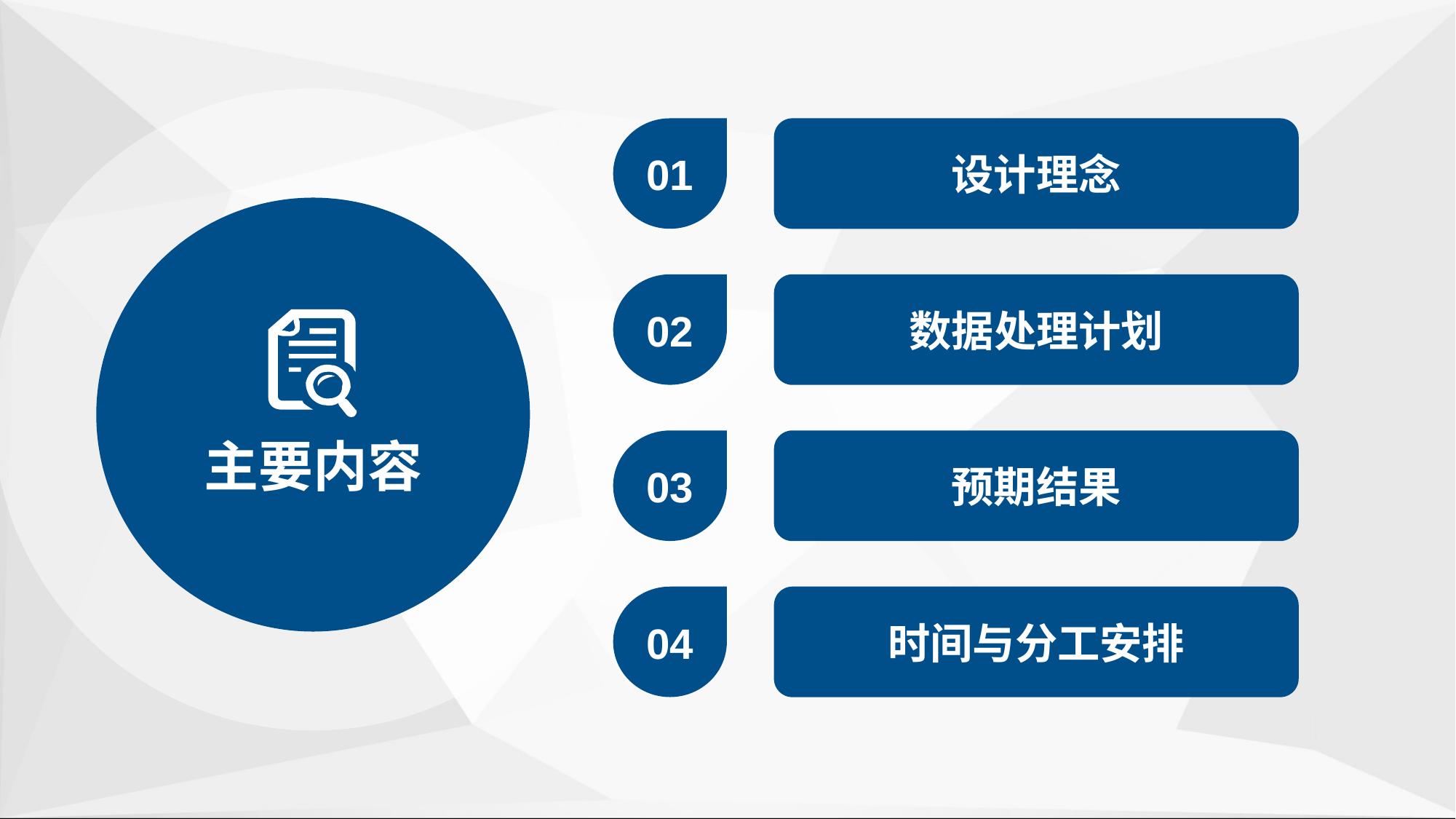

01
设计理念

主要内容
02
数据处理计划

03
预期结果
04
时间与分工安排